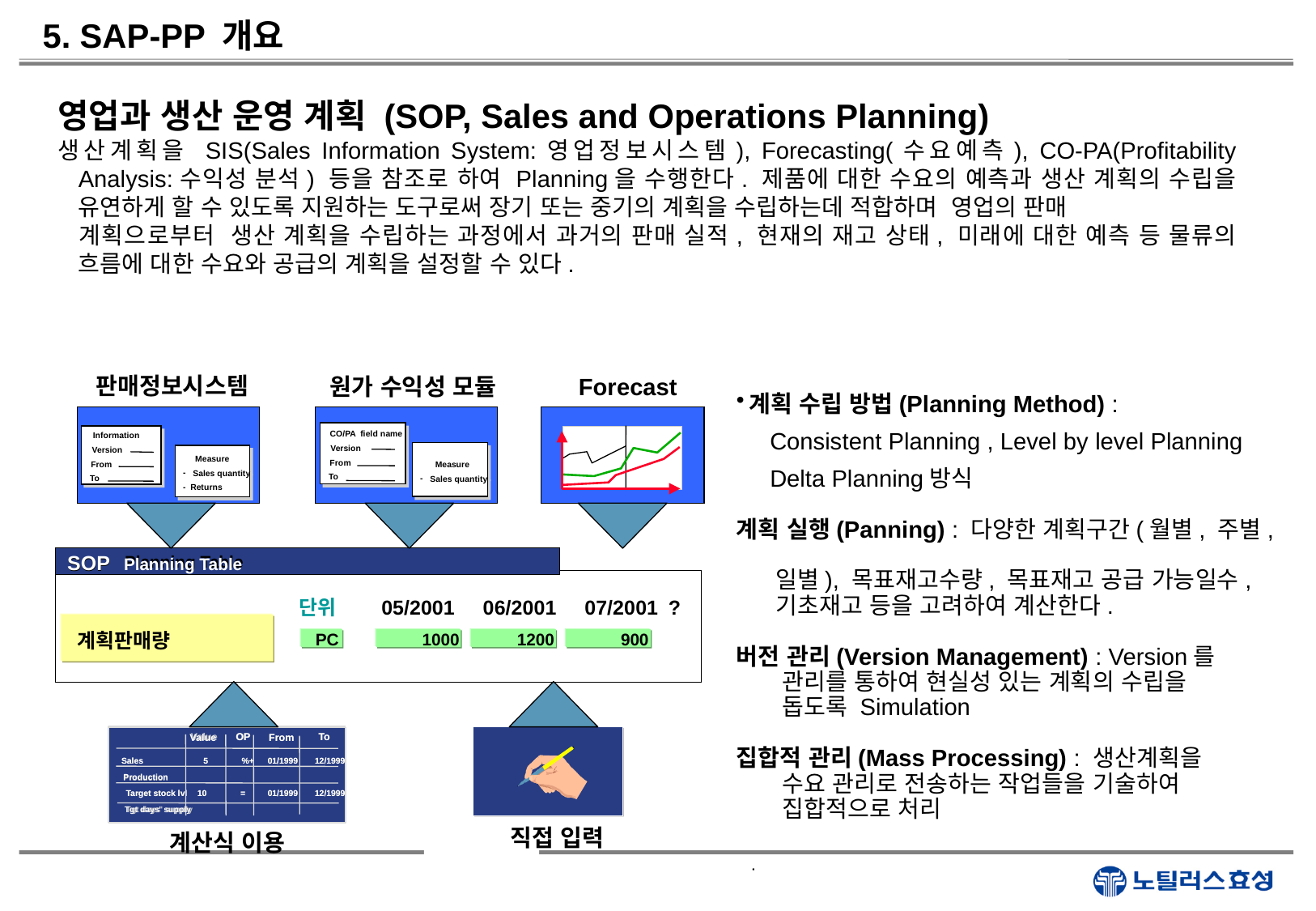

13
5. SAP-PP 개요
영업과 생산 운영 계획 (SOP, Sales and Operations Planning)
생산계획을 SIS(Sales Information System:영업정보시스템), Forecasting(수요예측), CO-PA(Profitability Analysis:수익성 분석) 등을 참조로 하여 Planning을 수행한다. 제품에 대한 수요의 예측과 생산 계획의 수립을 유연하게 할 수 있도록 지원하는 도구로써 장기 또는 중기의 계획을 수립하는데 적합하며  영업의 판매
  계획으로부터  생산 계획을 수립하는 과정에서 과거의 판매 실적, 현재의 재고 상태, 미래에 대한 예측 등 물류의 흐름에 대한 수요와 공급의 계획을 설정할 수 있다.

판매정보시스템
Forecast
원가 수익성 모듈

CO/PA
 field name

Information

CO/PA
 field name

Information
Version

Version

Version

Version

Measure
Measure
From
From

Measure
From
From

Measure

-
 Sales quantity
 Sales quantity
-
To
To
-
 Sales quantity
To
To
-
 Sales quantity

-
 Returns
-
 Returns

SOP
 Planning Table
SOP
 Planning Table

단위
          05/2001     06/2001     07/2001
?

계획판매량

PC
1000
1200
900

Value
       OP
       OP
         To
         To
Value

From
From

         5              %+
         5              %+
  01/1999       12/1999
  01/1999       12/1999
Sales
Sales

Production
Production

Target stock lvl
Target stock lvl
    10              =
    10              =
  01/1999       12/1999
  01/1999       12/1999

Tgt days' supply
Tgt days' supply

직접 입력
계산식 이용

계획 수립 방법(Planning Method) :
     Consistent Planning , Level by level Planning
     Delta Planning방식

계획 실행(Panning) : 다양한 계획구간(월별, 주별,
     일별), 목표재고수량, 목표재고 공급 가능일수,
     기초재고 등을 고려하여 계산한다.

버전 관리(Version Management) : Version를
      관리를 통하여 현실성 있는 계획의 수립을
      돕도록 Simulation

집합적 관리(Mass Processing) : 생산계획을
      수요 관리로 전송하는 작업들을 기술하여
      집합적으로 처리